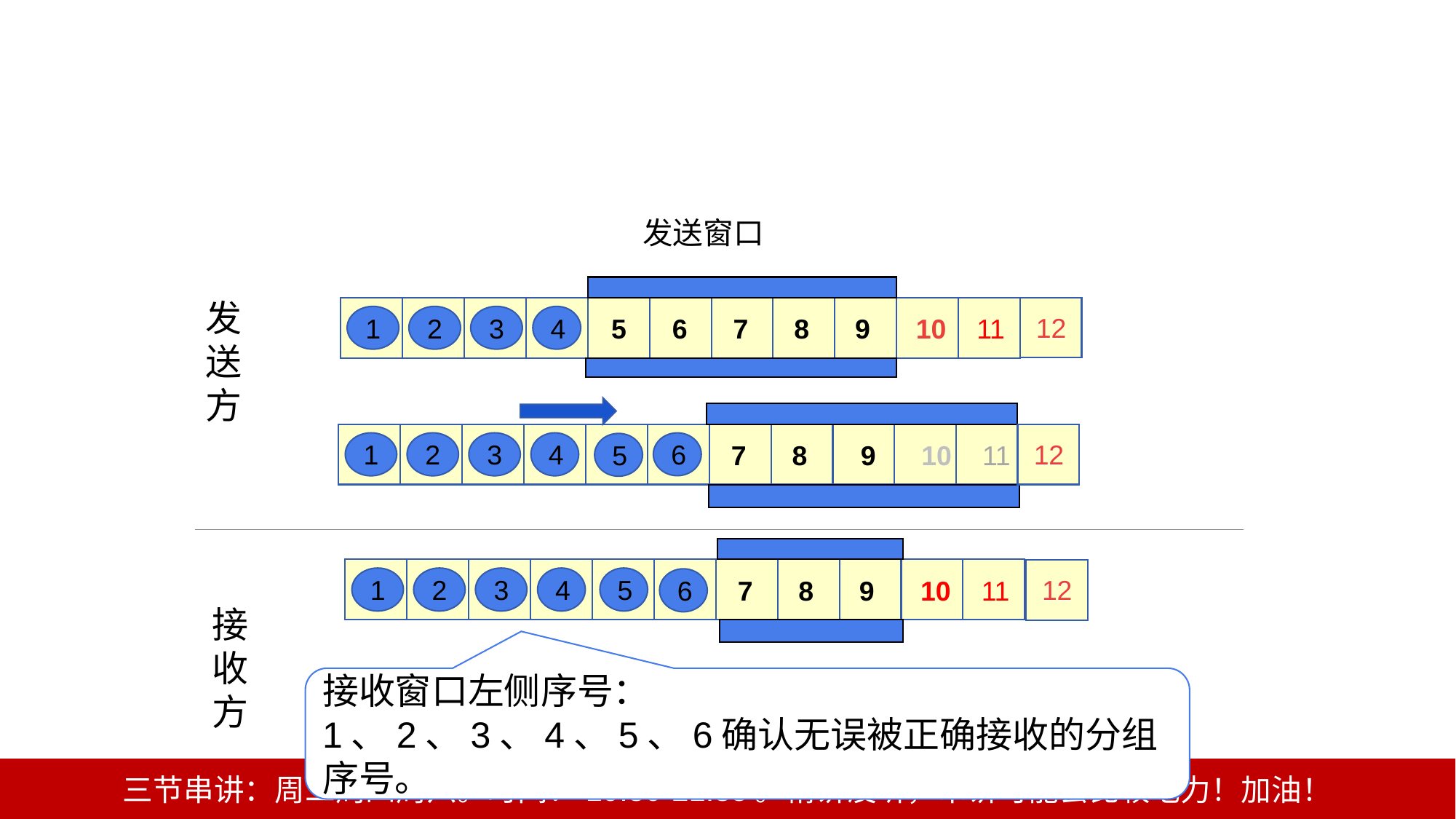

发送窗口

发送方
12

3

12
1
1      2       3      4      5      6      7      8      9      10    11
2
3
4

3

12
12
1
1      2       3      4      5      6      7      8       9      10    11
2
3
4
6
5

3

12
12
1
1      2       3      4      5      6      7      8      9      10    11
2
3
4
5
6
接收方

接收窗口左侧序号：
1、2、3、4、5、6确认无误被正确接收的分组序号。